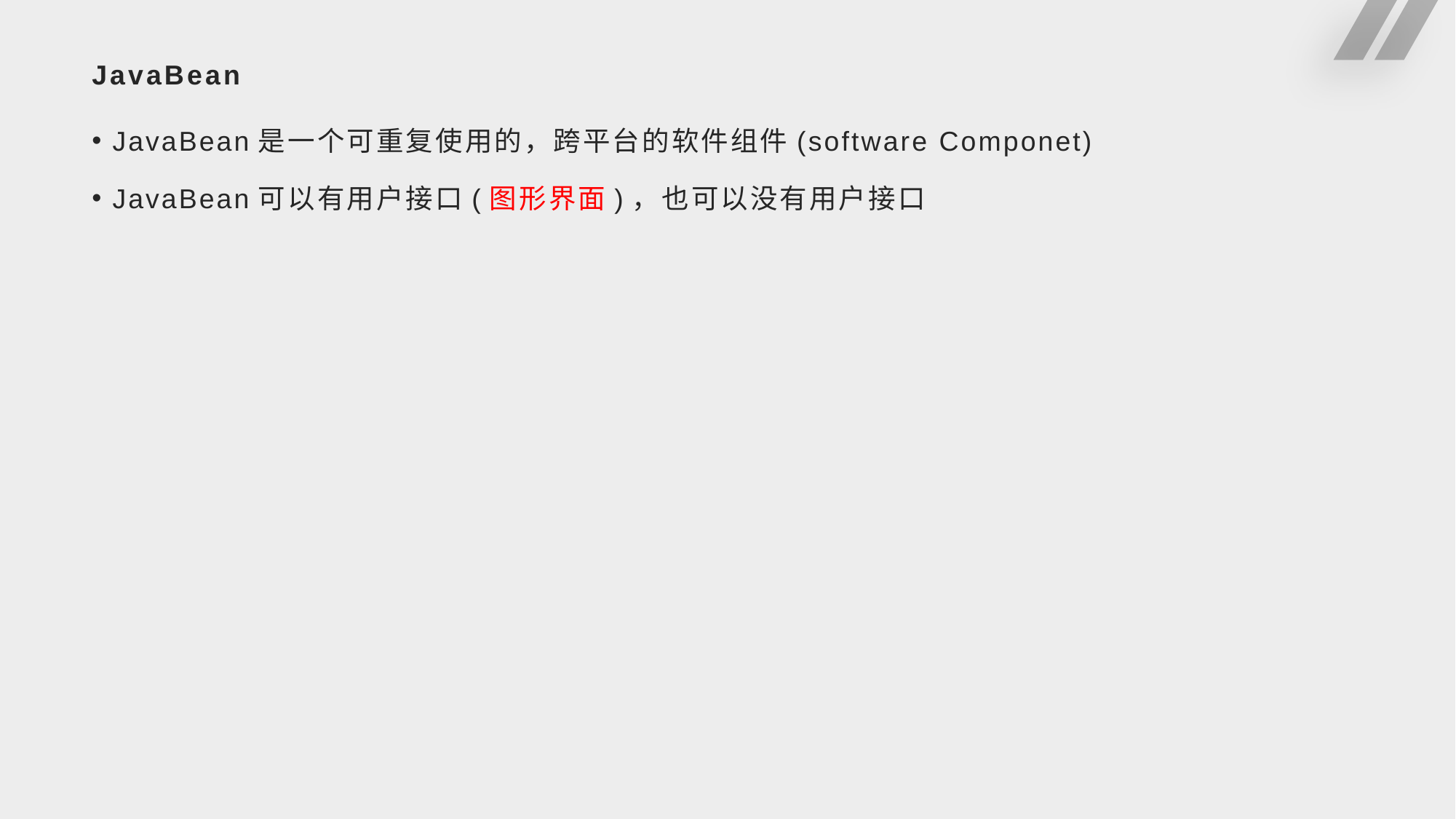

# JavaBean
JavaBean是一个可重复使用的，跨平台的软件组件(software Componet)
JavaBean可以有用户接口(图形界面)，也可以没有用户接口